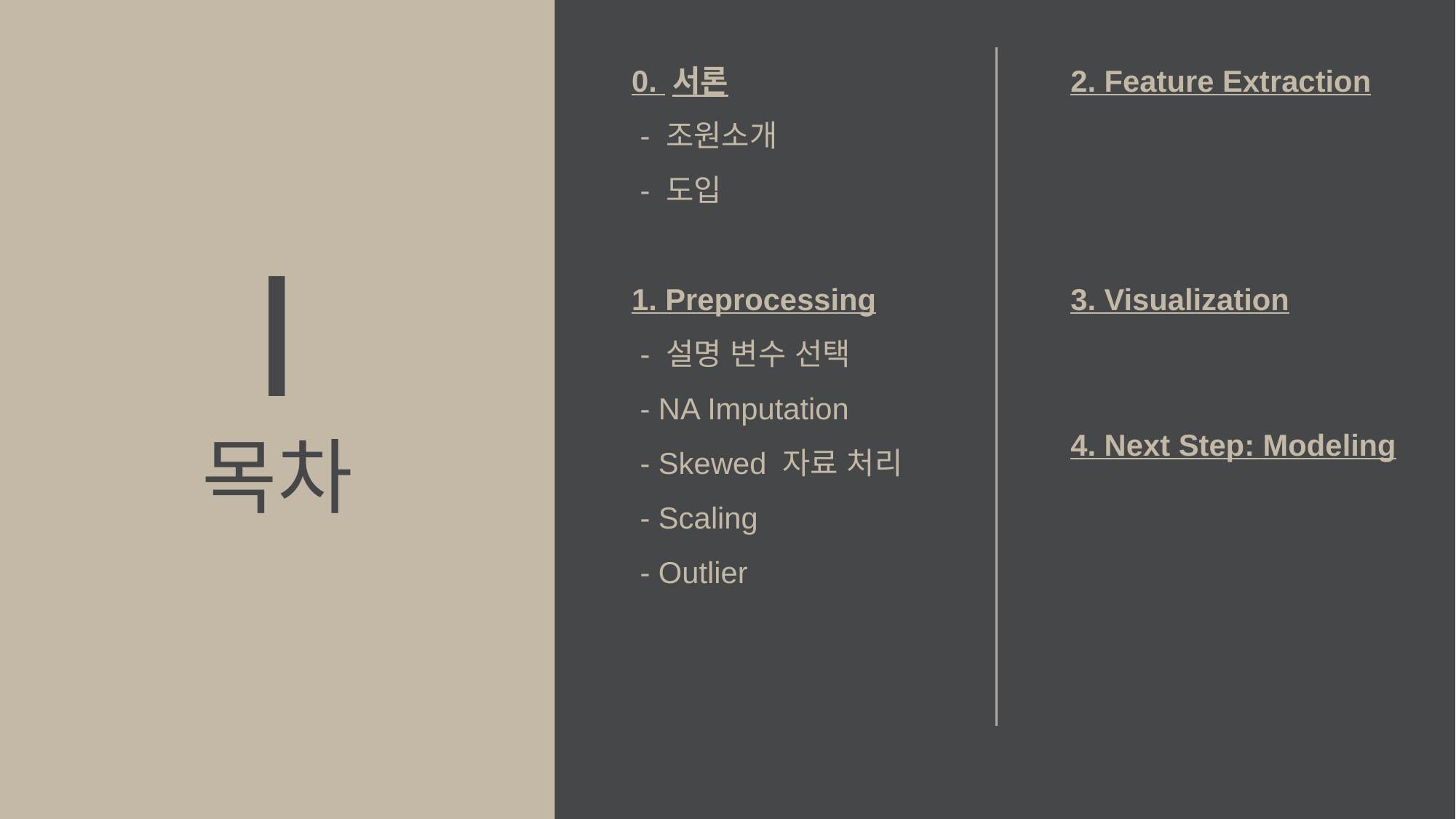

0. 서론
 - 조원소개
 - 도입

1. Preprocessing
 - 설명 변수 선택
 - NA Imputation
 - Skewed 자료 처리
 - Scaling
 - Outlier

2. Feature Extraction

3. Visualization

4. Next Step: Modeling
I
목차